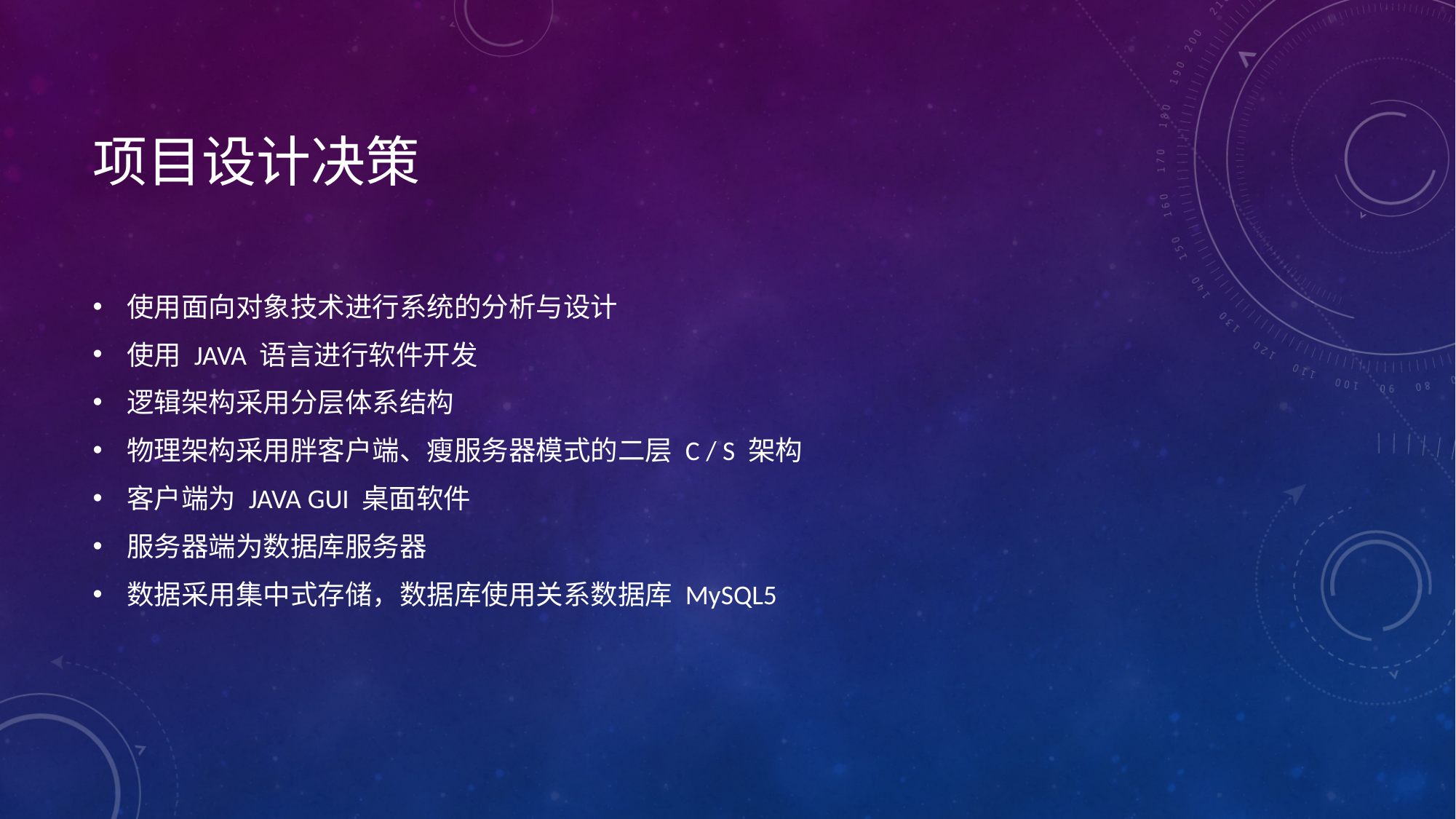

# 项目设计决策
使用面向对象技术进行系统的分析与设计
使用 JAVA 语言进行软件开发
逻辑架构采用分层体系结构
物理架构采用胖客户端、瘦服务器模式的二层 C / S 架构
客户端为 JAVA GUI 桌面软件
服务器端为数据库服务器
数据采用集中式存储，数据库使用关系数据库 MySQL5